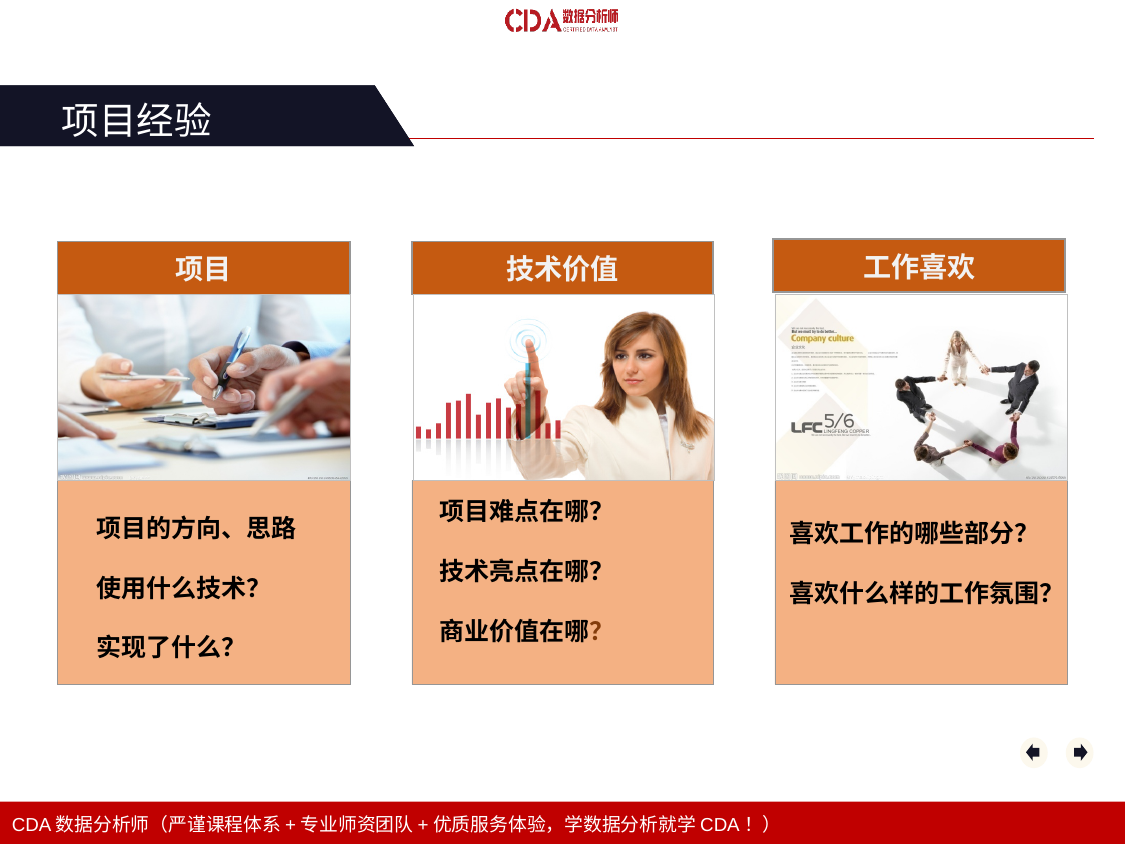

项目经验

项目经验
工作喜欢
项目
技术价值

喜欢工作的哪些部分？

喜欢什么样的工作氛围？
  项目难点在哪？

  技术亮点在哪？

  商业价值在哪？
    项目的方向、思路

    使用什么技术？

    实现了什么？